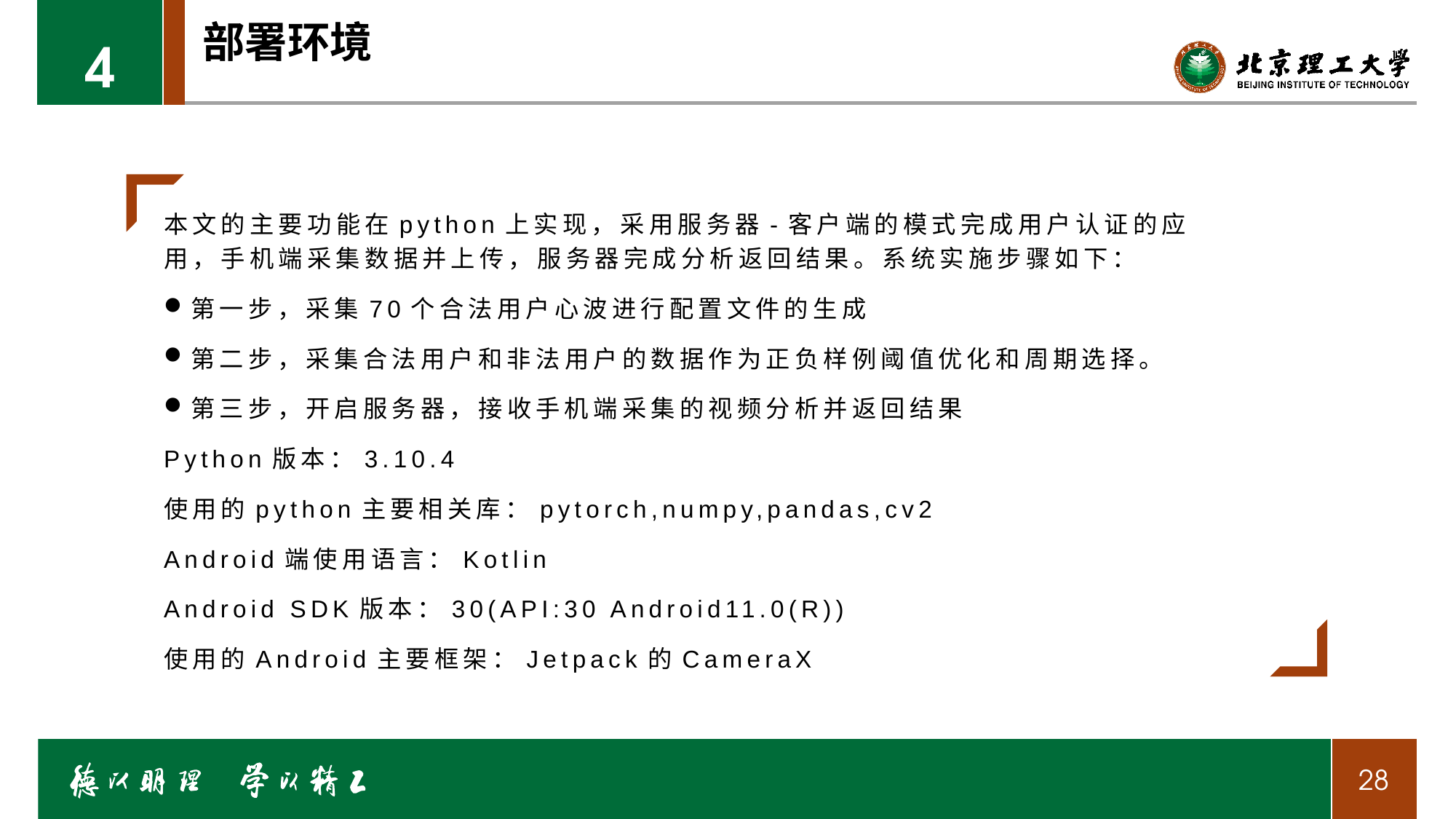

# 部署环境
4

本文的主要功能在python上实现，采用服务器-客户端的模式完成用户认证的应用，手机端采集数据并上传，服务器完成分析返回结果。系统实施步骤如下：
第一步，采集70个合法用户心波进行配置文件的生成
第二步，采集合法用户和非法用户的数据作为正负样例阈值优化和周期选择。
第三步，开启服务器，接收手机端采集的视频分析并返回结果
Python版本：3.10.4
使用的python主要相关库：pytorch,numpy,pandas,cv2
Android端使用语言：Kotlin
Android SDK版本：30(API:30 Android11.0(R))
使用的Android主要框架：Jetpack的CameraX